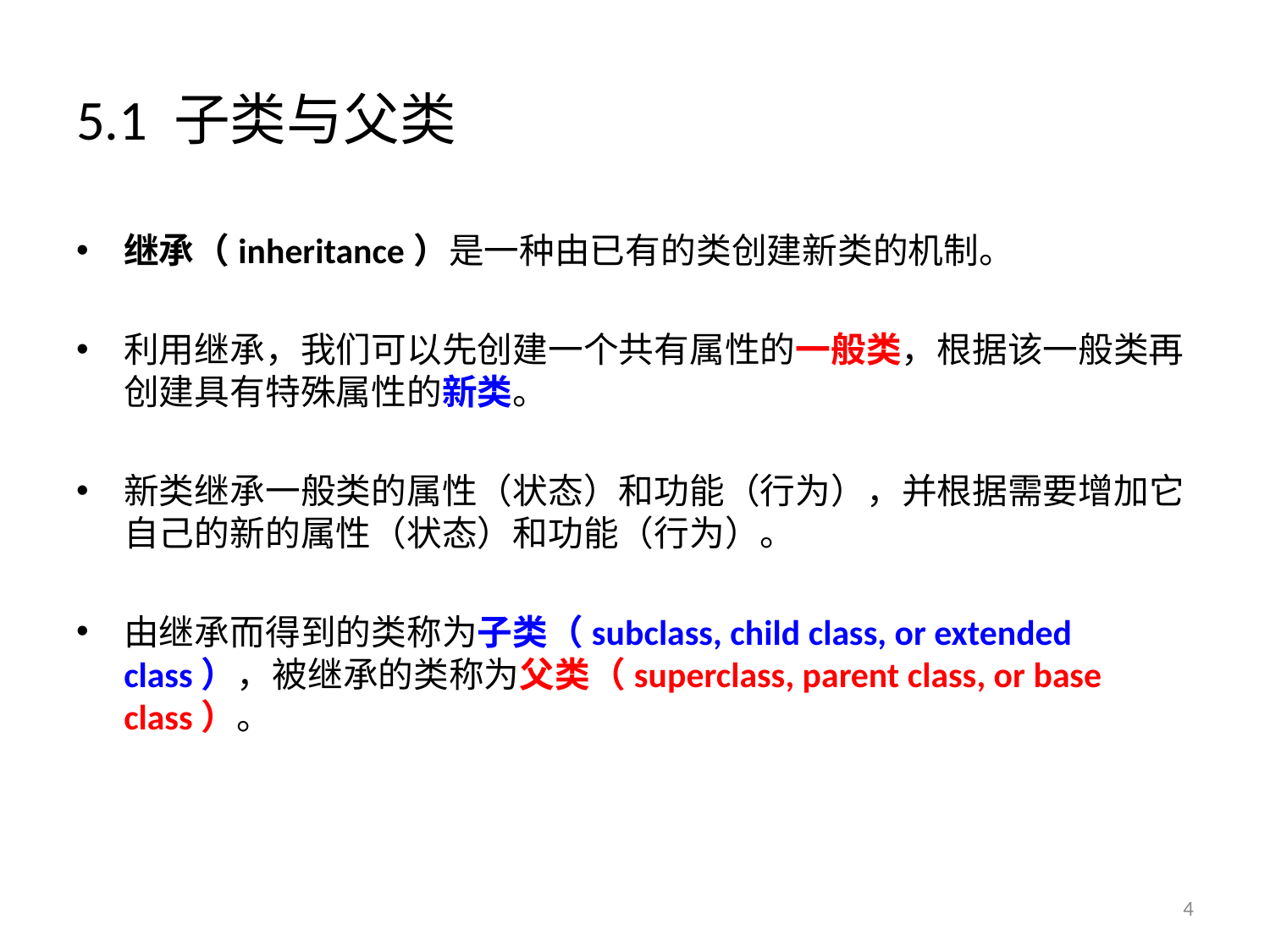

# 5.1 子类与父类
继承（inheritance）是一种由已有的类创建新类的机制。

利用继承，我们可以先创建一个共有属性的一般类，根据该一般类再创建具有特殊属性的新类。

新类继承一般类的属性（状态）和功能（行为），并根据需要增加它自己的新的属性（状态）和功能（行为）。

由继承而得到的类称为子类（subclass, child class, or extended class），被继承的类称为父类（superclass, parent class, or base class）。

4